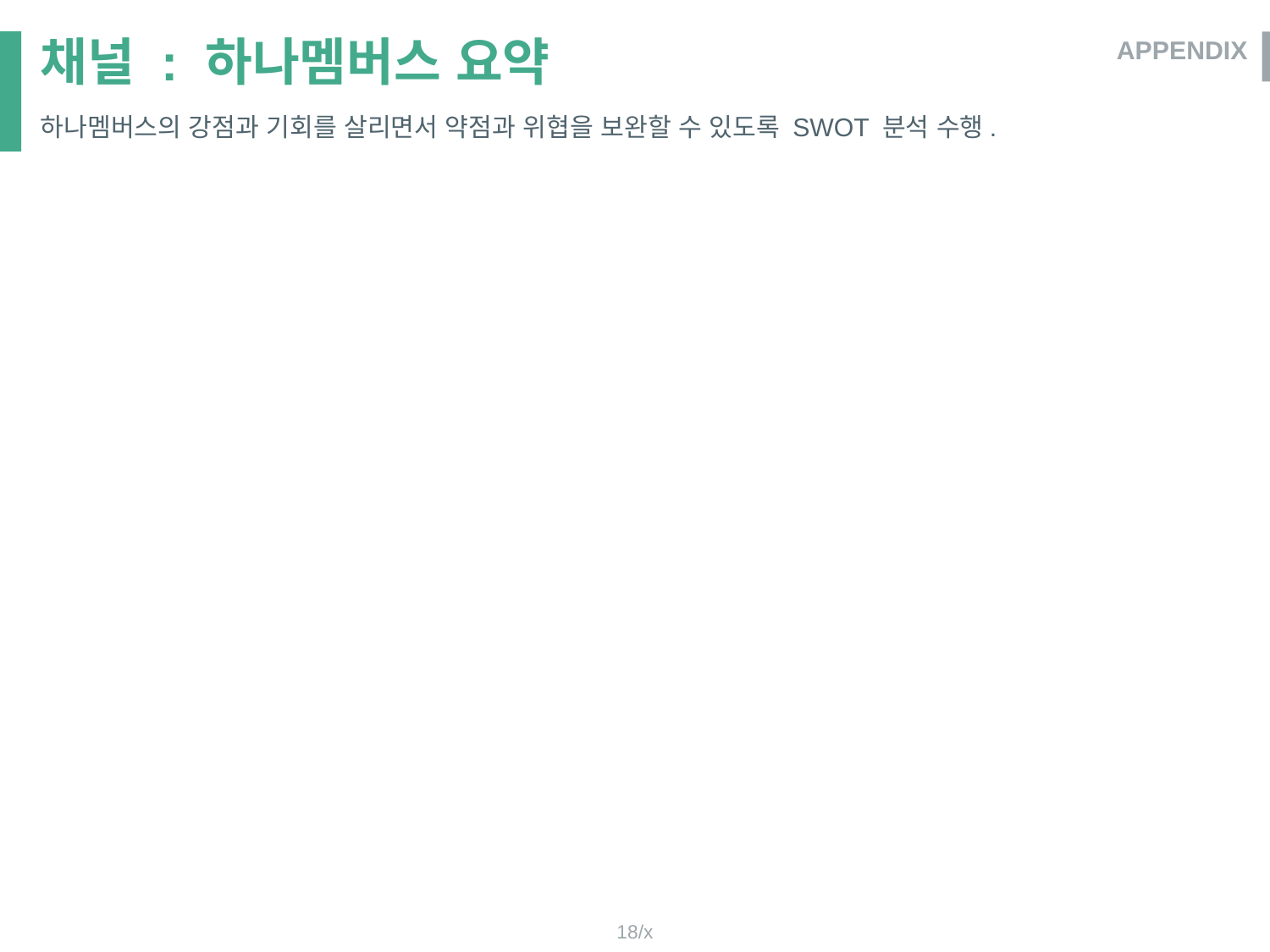

채널 : 하나멤버스 요약
APPENDIX
하나멤버스의 강점과 기회를 살리면서 약점과 위협을 보완할 수 있도록 SWOT 분석 수행.